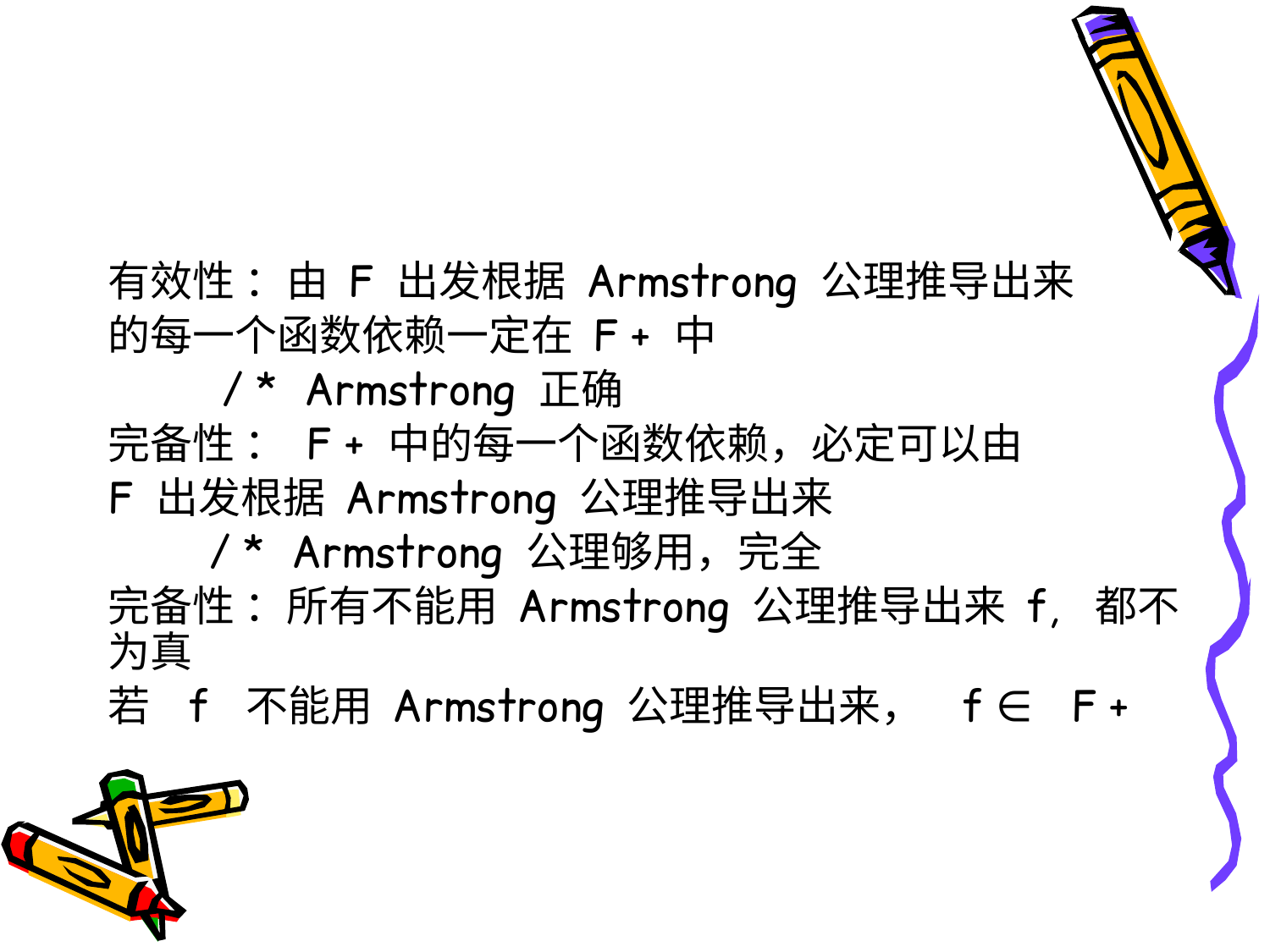

#
有效性 ：由 F 出发根据 Armstrong 公理推导出来
的每一个函数依赖一定在 F + 中
         / *  Armstrong 正确
完备性 ： F + 中的每一个函数依赖，必定可以由
F 出发根据 Armstrong 公理推导出来
        / *  Armstrong 公理够用，完全
完备性 ：所有不能用 Armstrong 公理推导出来 f,  都不为真
若   f  不能用 Armstrong 公理推导出来，   f ∈   F +